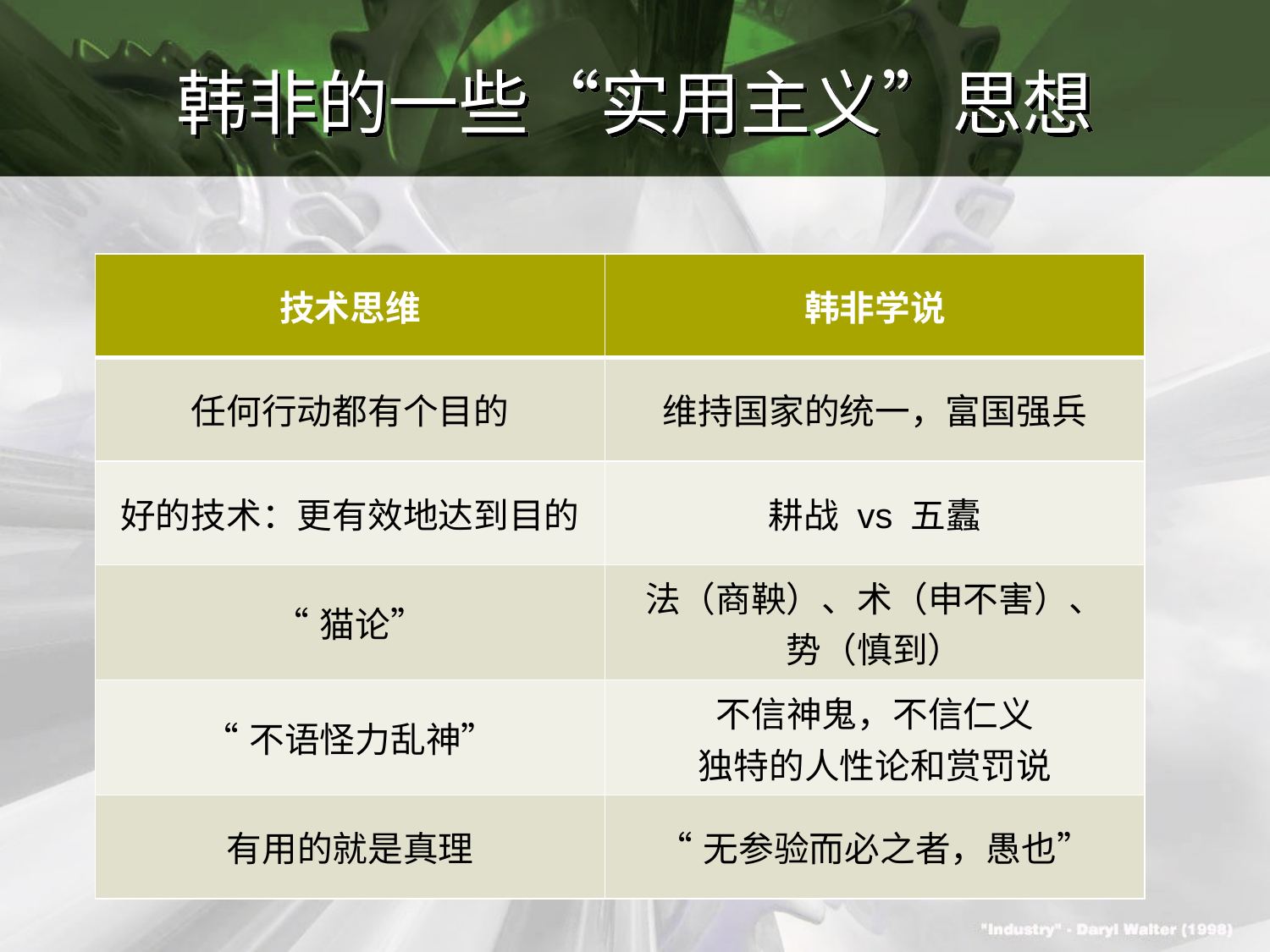

# 韩非的一些“实用主义”思想
| 技术思维 | 韩非学说 |
| --- | --- |
| 任何行动都有个目的 | 维持国家的统一，富国强兵 |
| 好的技术：更有效地达到目的 | 耕战 vs 五蠹 |
| “猫论” | 法（商鞅）、术（申不害）、 势（慎到） |
| “不语怪力乱神” | 不信神鬼，不信仁义 独特的人性论和赏罚说 |
| 有用的就是真理 | “无参验而必之者，愚也” |